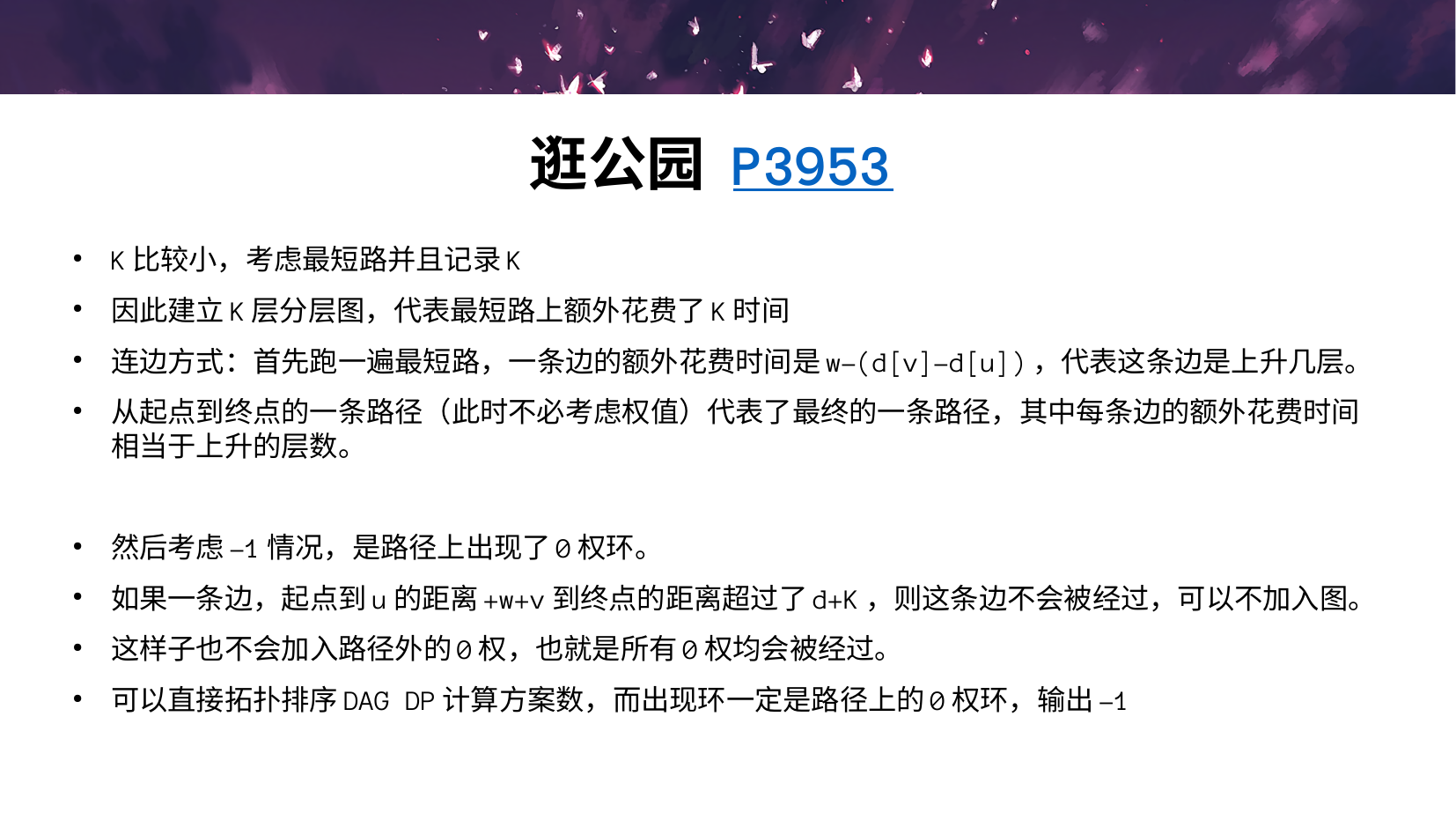

# 逛公园 P3953
K比较小，考虑最短路并且记录K
因此建立K层分层图，代表最短路上额外花费了K时间
连边方式：首先跑一遍最短路，一条边的额外花费时间是w-(d[v]-d[u])，代表这条边是上升几层。
从起点到终点的一条路径（此时不必考虑权值）代表了最终的一条路径，其中每条边的额外花费时间相当于上升的层数。

然后考虑-1情况，是路径上出现了0权环。
如果一条边，起点到u的距离+w+v到终点的距离超过了d+K，则这条边不会被经过，可以不加入图。
这样子也不会加入路径外的0权，也就是所有0权均会被经过。
可以直接拓扑排序DAG DP计算方案数，而出现环一定是路径上的0权环，输出-1